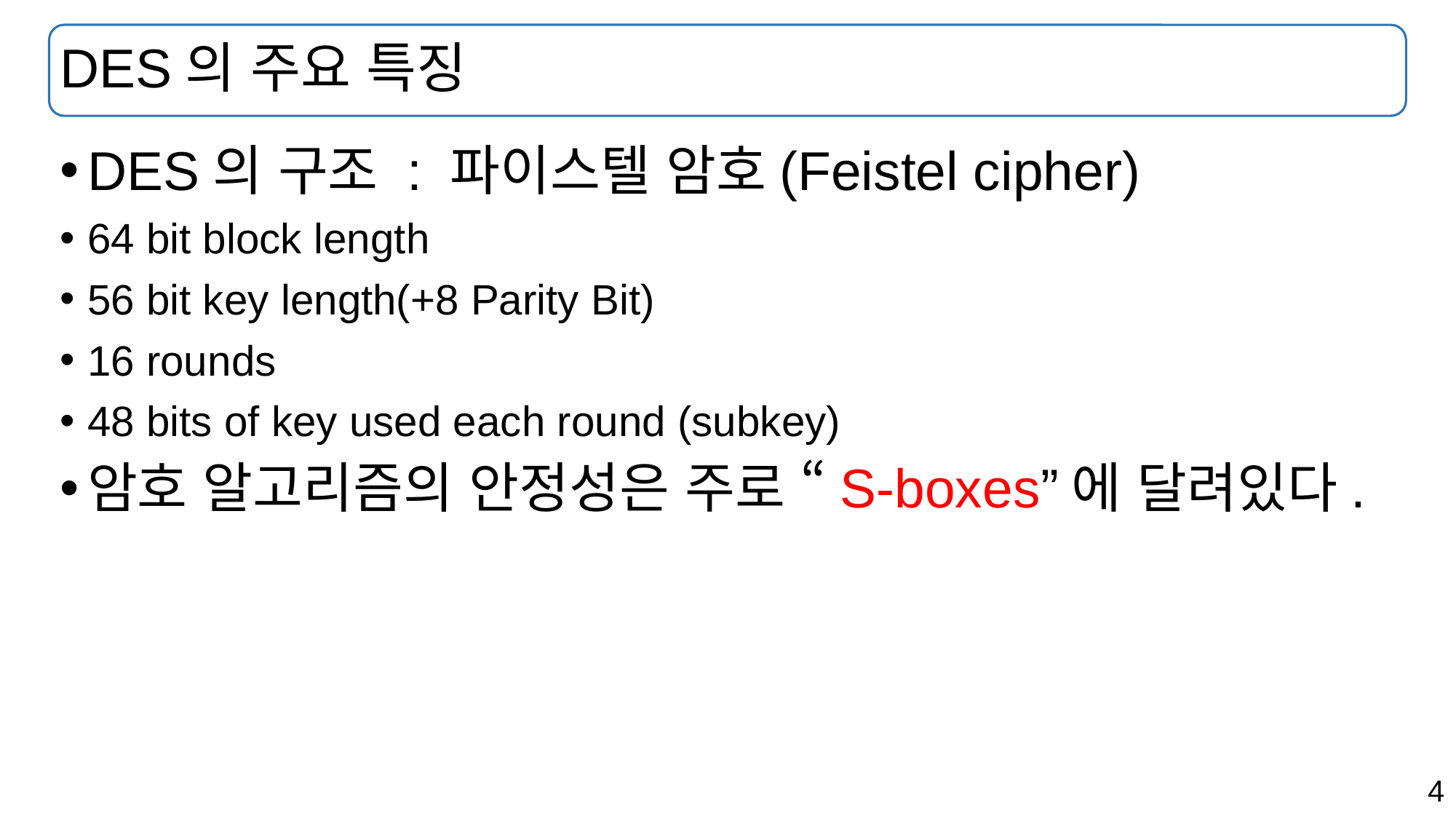

# DES의 주요 특징
DES의 구조 : 파이스텔 암호(Feistel cipher)
64 bit block length
56 bit key length(+8 Parity Bit)
16 rounds
48 bits of key used each round (subkey)
암호 알고리즘의 안정성은 주로 “S-boxes”에 달려있다.